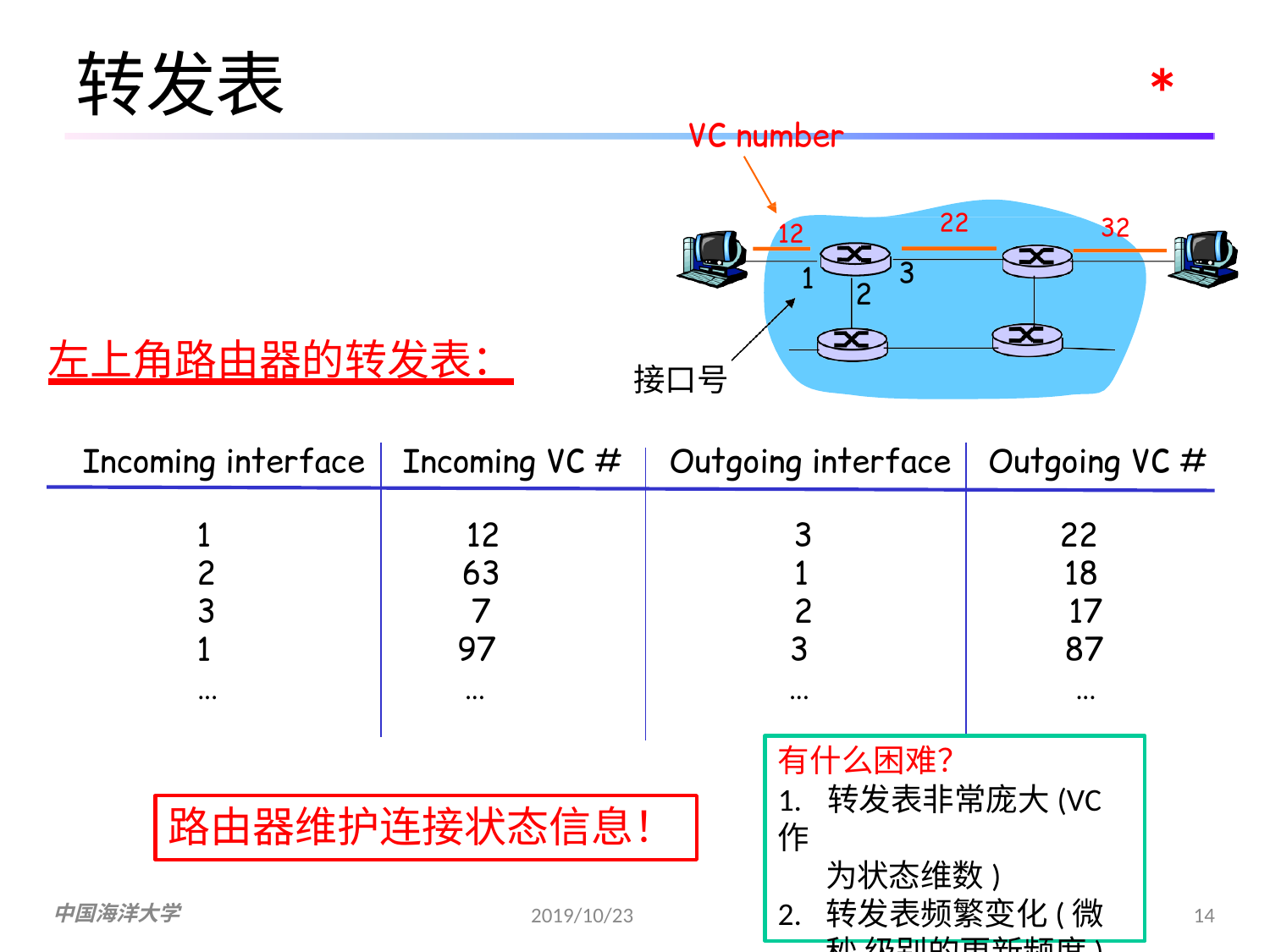

转发表
*
VC number

22
32
12

3

1
2
左上角路由器的转发表：
接口号
Incoming interface
Incoming VC #
Outgoing interface
Outgoing VC #

1
2
3
1
…
12
63
7
97
…
3
1
2
3
…
22
18
17
87
…

有什么困难？
1.	转发表非常庞大(VC作
为状态维数)
2.	转发表频繁变化(微秒 级别的更新频度)

路由器维护连接状态信息！